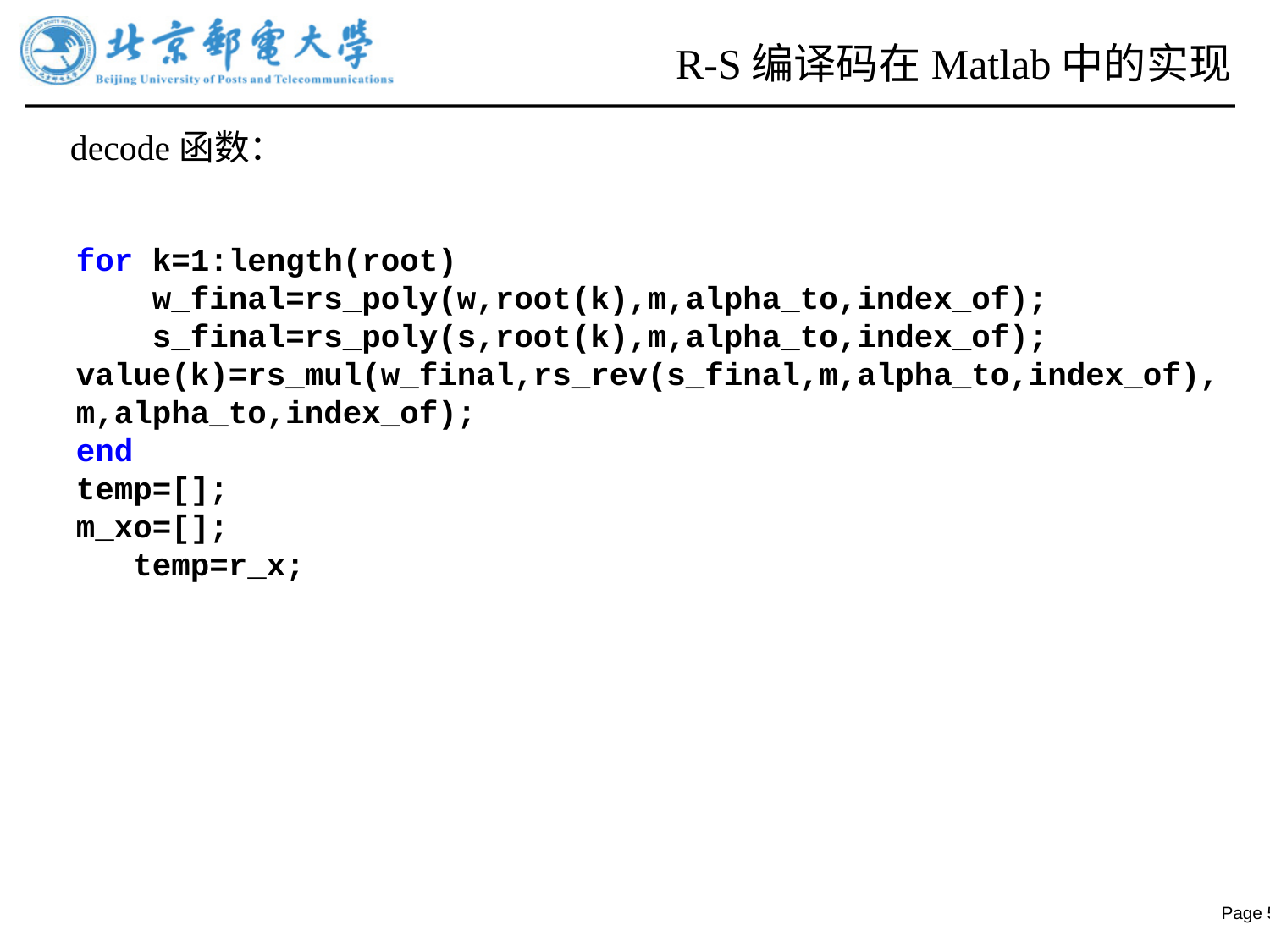

# R-S编译码在Matlab中的实现
decode函数：
for k=1:length(root)
    w_final=rs_poly(w,root(k),m,alpha_to,index_of);
    s_final=rs_poly(s,root(k),m,alpha_to,index_of);
value(k)=rs_mul(w_final,rs_rev(s_final,m,alpha_to,index_of),
m,alpha_to,index_of);
end
temp=[];
m_xo=[];
   temp=r_x;